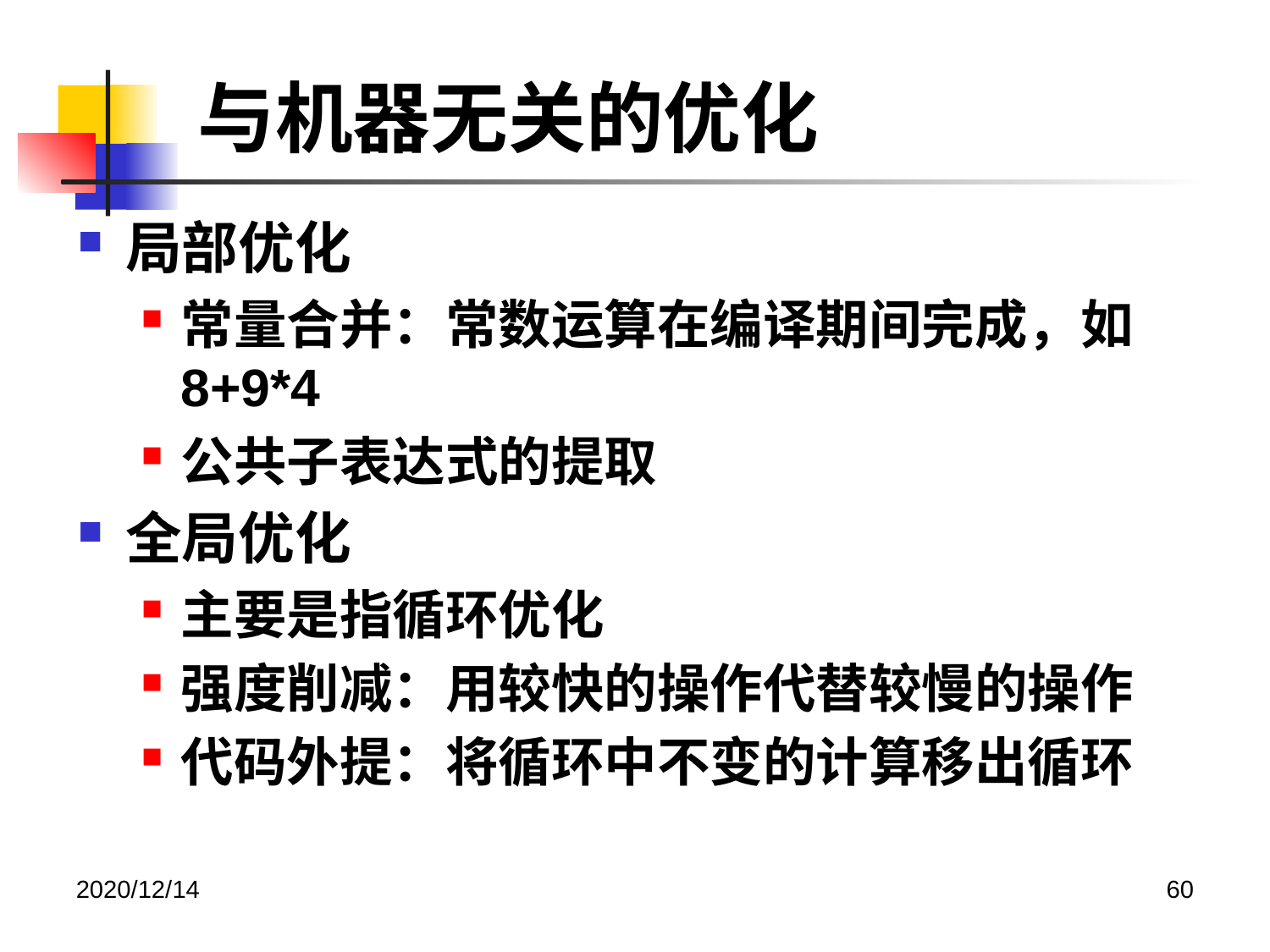

与机器无关的优化
局部优化
常量合并：常数运算在编译期间完成，如8+9*4
公共子表达式的提取
全局优化
主要是指循环优化
强度削减：用较快的操作代替较慢的操作
代码外提：将循环中不变的计算移出循环
2020/12/14
60